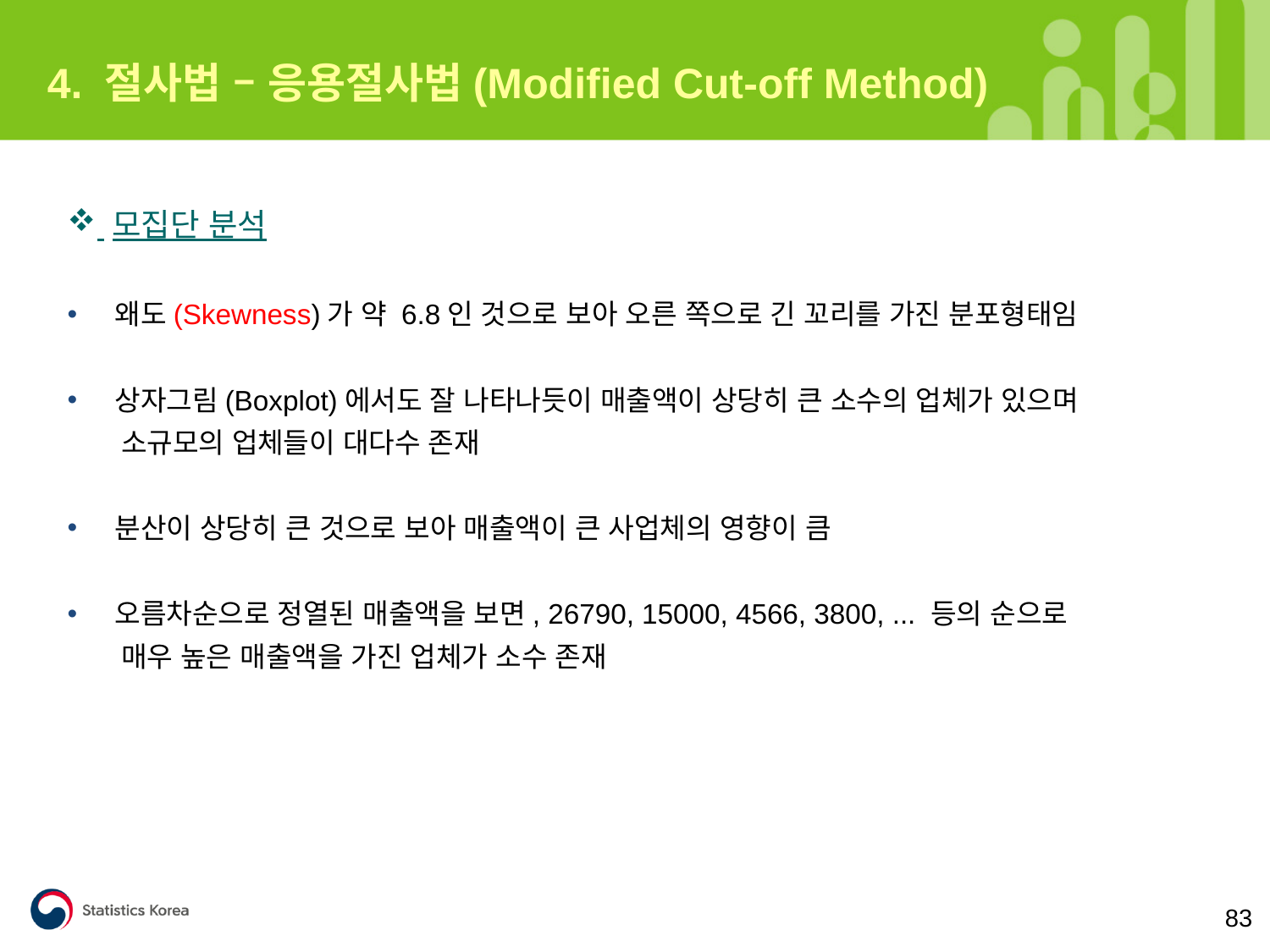

4. 절사법 – 응용절사법(Modified Cut-off Method)
 모집단 분석

왜도(Skewness)가 약 6.8인 것으로 보아 오른 쪽으로 긴 꼬리를 가진 분포형태임

상자그림(Boxplot)에서도 잘 나타나듯이 매출액이 상당히 큰 소수의 업체가 있으며
      소규모의 업체들이 대다수 존재

분산이 상당히 큰 것으로 보아 매출액이 큰 사업체의 영향이 큼

오름차순으로 정열된 매출액을 보면, 26790, 15000, 4566, 3800, ... 등의 순으로
      매우 높은 매출액을 가진 업체가 소수 존재